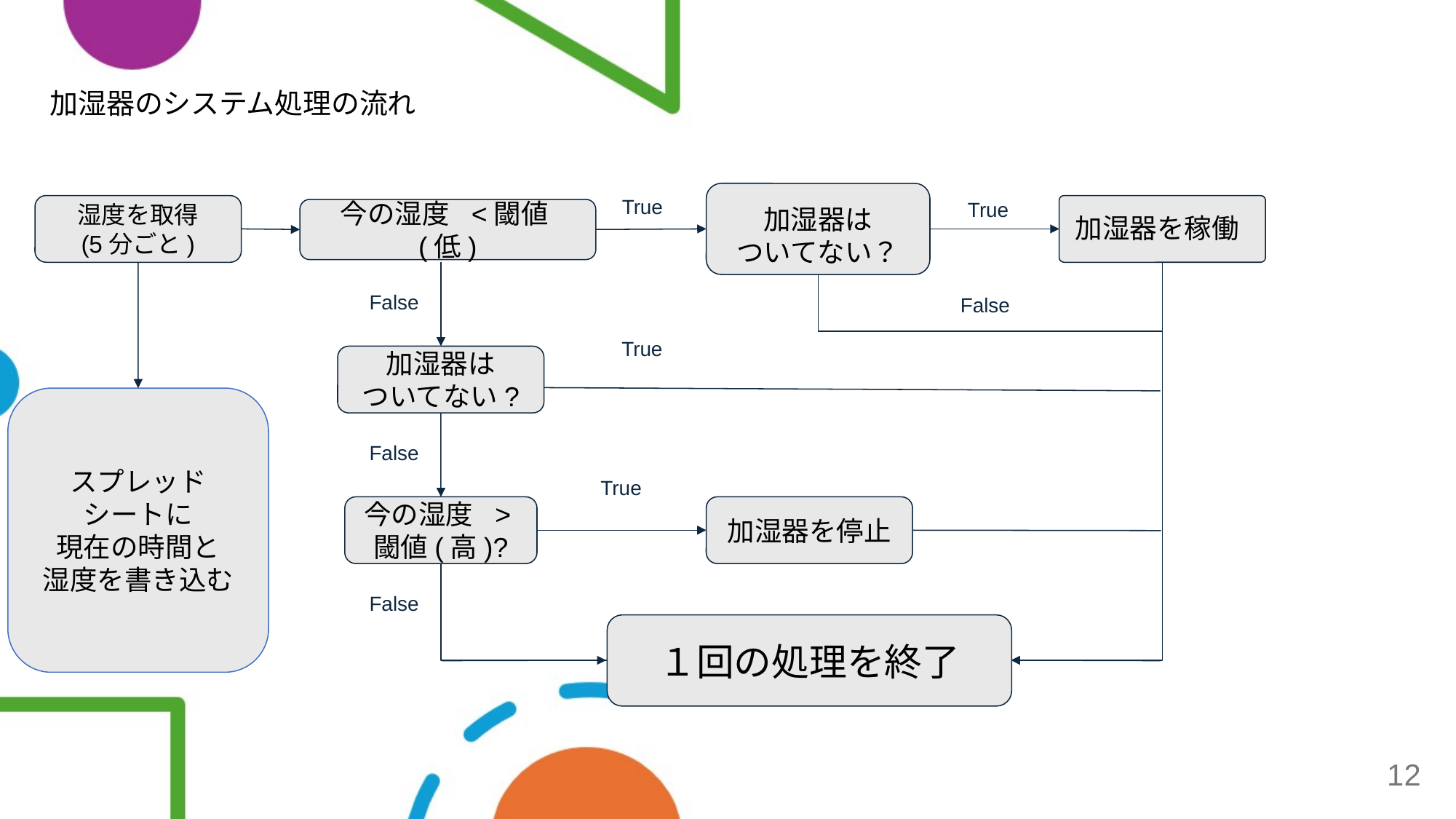

# 加湿器のシステム処理の流れ
True
加湿器は
ついてない？
True
加湿器を稼働
湿度を取得
(5分ごと)
今の湿度  <閾値(低)
False
False
True
加湿器は
ついてない?
スプレッド
シートに
現在の時間と
湿度を書き込む
False
True
今の湿度  >閾値(高)?
加湿器を停止
False
１回の処理を終了
12